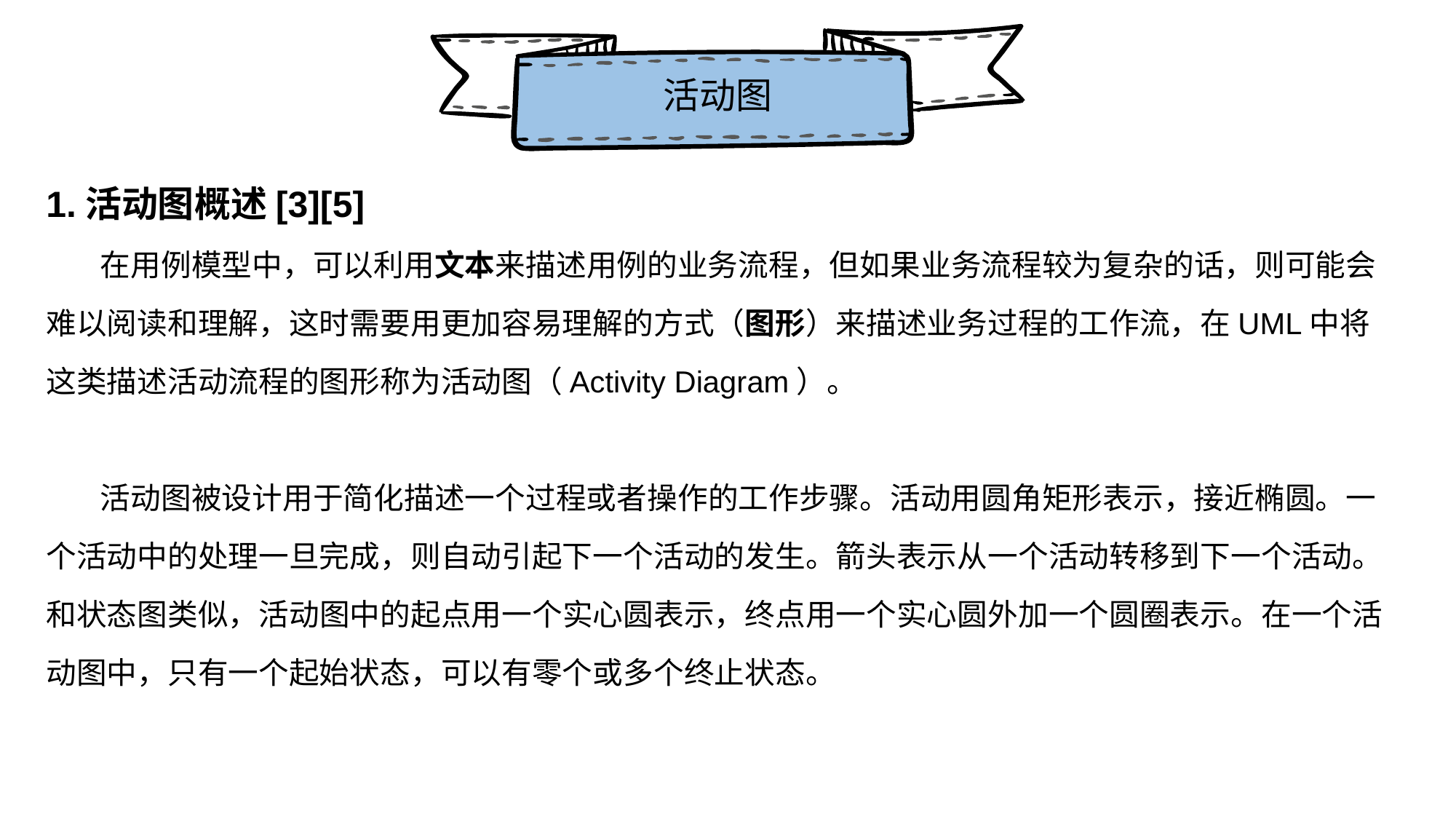

活动图
1.活动图概述[3][5]
       在用例模型中，可以利用文本来描述用例的业务流程，但如果业务流程较为复杂的话，则可能会难以阅读和理解，这时需要用更加容易理解的方式（图形）来描述业务过程的工作流，在UML中将这类描述活动流程的图形称为活动图（Activity Diagram）。

       活动图被设计用于简化描述一个过程或者操作的工作步骤。活动用圆角矩形表示，接近椭圆。一个活动中的处理一旦完成，则自动引起下一个活动的发生。箭头表示从一个活动转移到下一个活动。和状态图类似，活动图中的起点用一个实心圆表示，终点用一个实心圆外加一个圆圈表示。在一个活动图中，只有一个起始状态，可以有零个或多个终止状态。